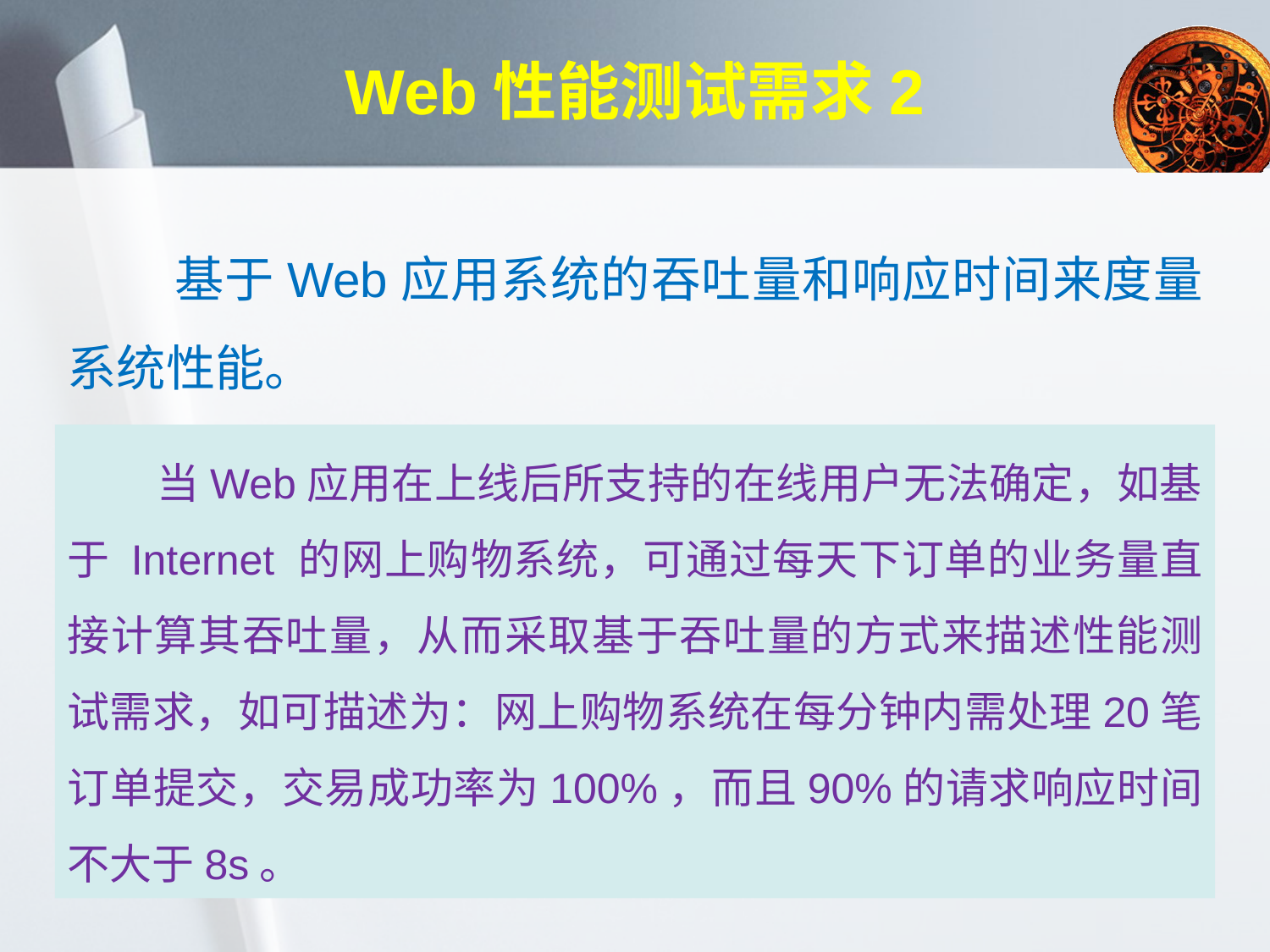

# Web性能测试需求2
        基于Web应用系统的吞吐量和响应时间来度量系统性能。
        当Web应用在上线后所支持的在线用户无法确定，如基于 Internet 的网上购物系统，可通过每天下订单的业务量直接计算其吞吐量，从而采取基于吞吐量的方式来描述性能测试需求，如可描述为：网上购物系统在每分钟内需处理20笔订单提交，交易成功率为100%，而且90%的请求响应时间不大于8s。